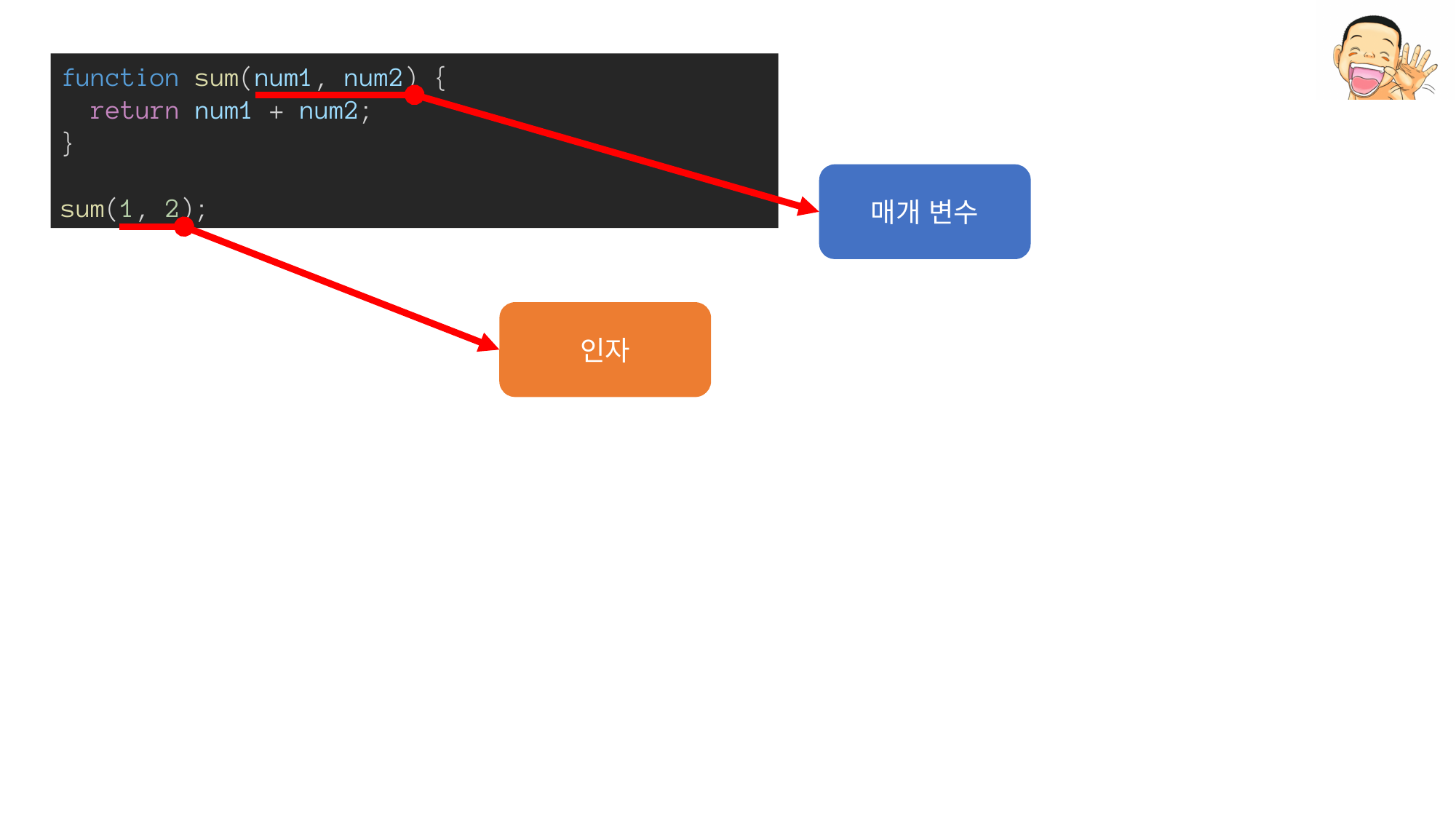

function sum(num1, num2) {
  return num1 + num2;
}
sum(1, 2);
매개 변수
인자